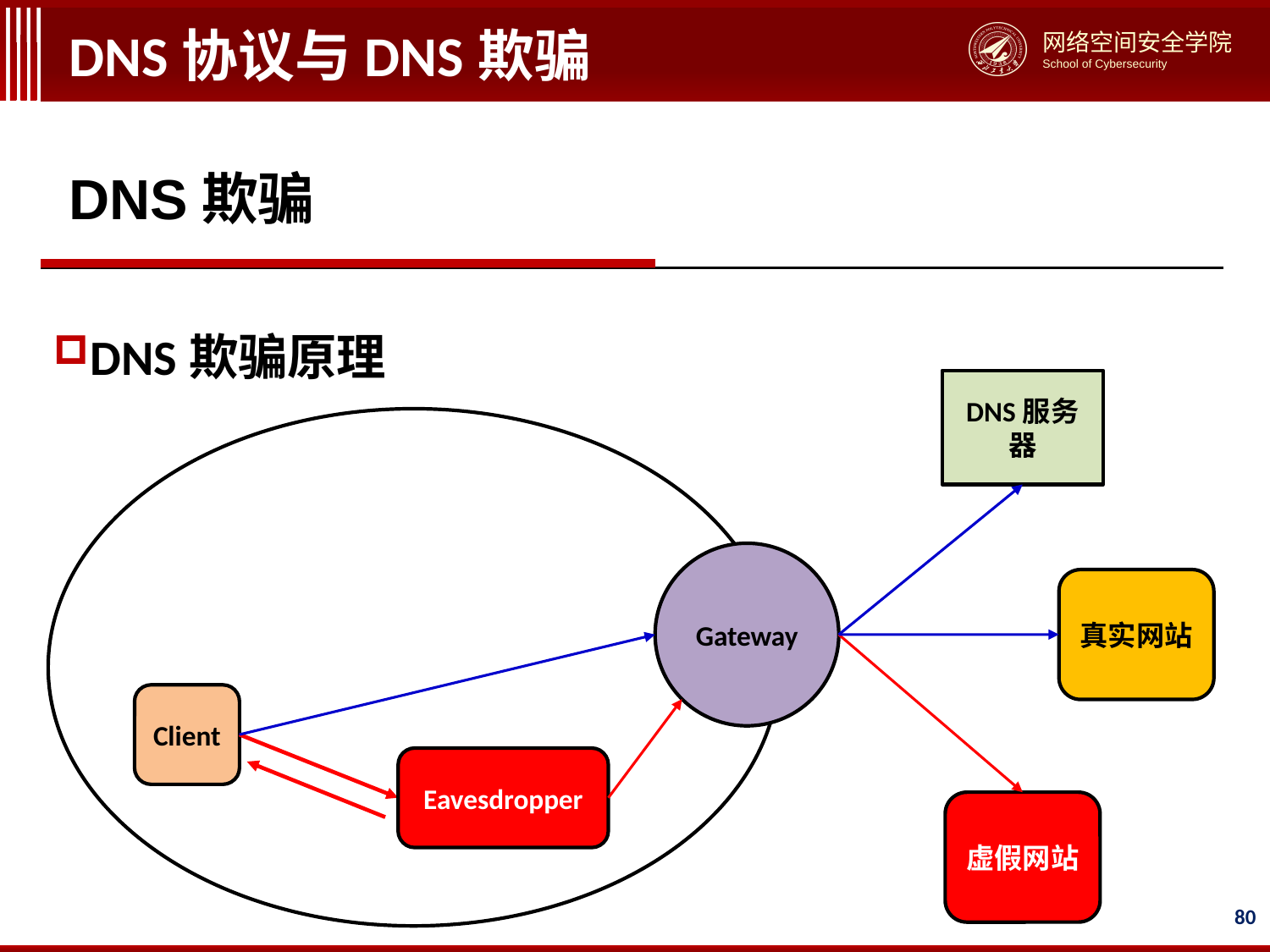

# DNS协议与DNS欺骗
DNS欺骗
DNS欺骗原理
DNS服务器

Gateway
真实网站
Client
Eavesdropper
虚假网站